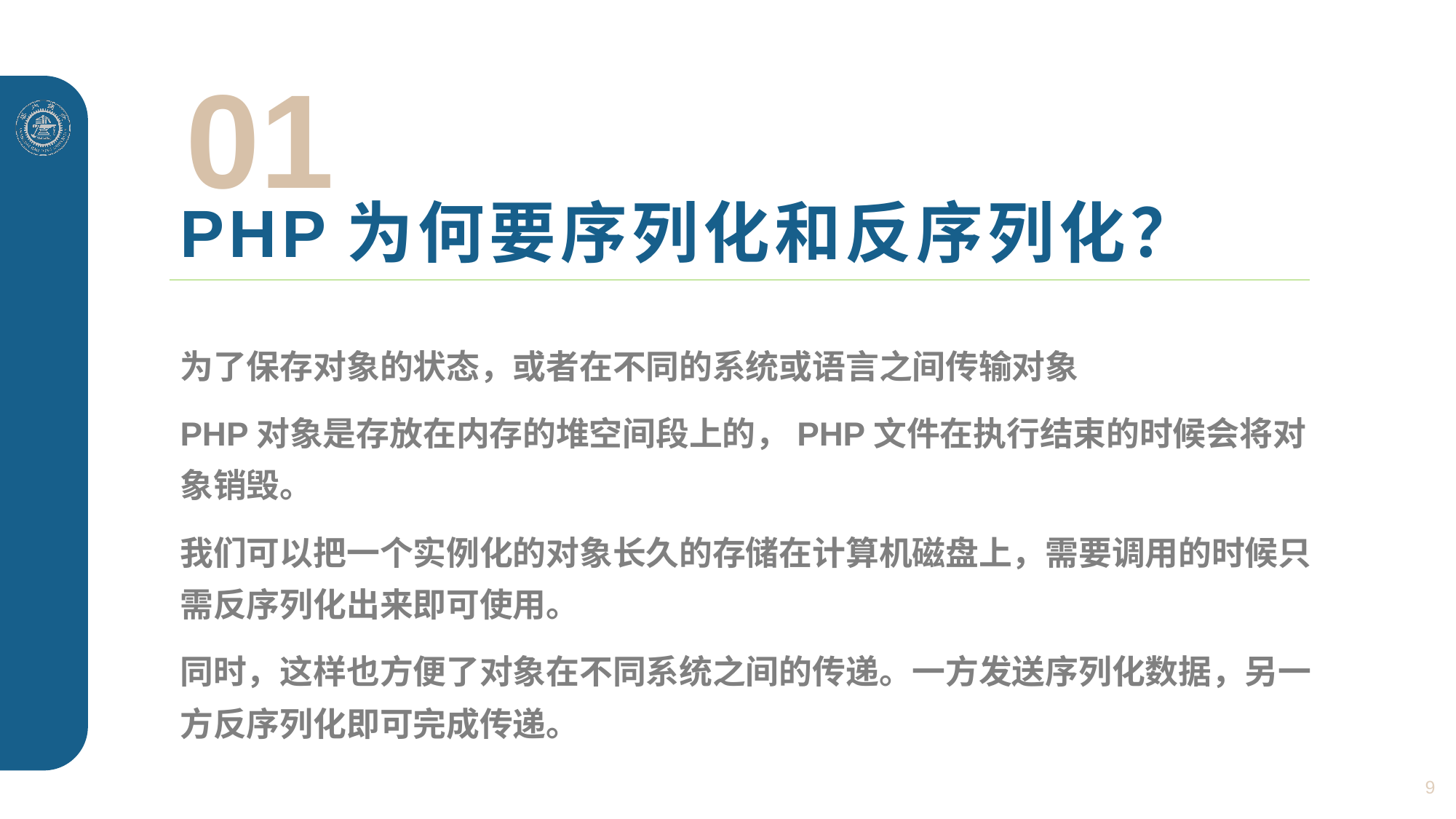

01
# PHP为何要序列化和反序列化？
为了保存对象的状态，或者在不同的系统或语言之间传输对象
PHP对象是存放在内存的堆空间段上的，PHP文件在执行结束的时候会将对象销毁。
我们可以把一个实例化的对象长久的存储在计算机磁盘上，需要调用的时候只需反序列化出来即可使用。
同时，这样也方便了对象在不同系统之间的传递。一方发送序列化数据，另一方反序列化即可完成传递。

9